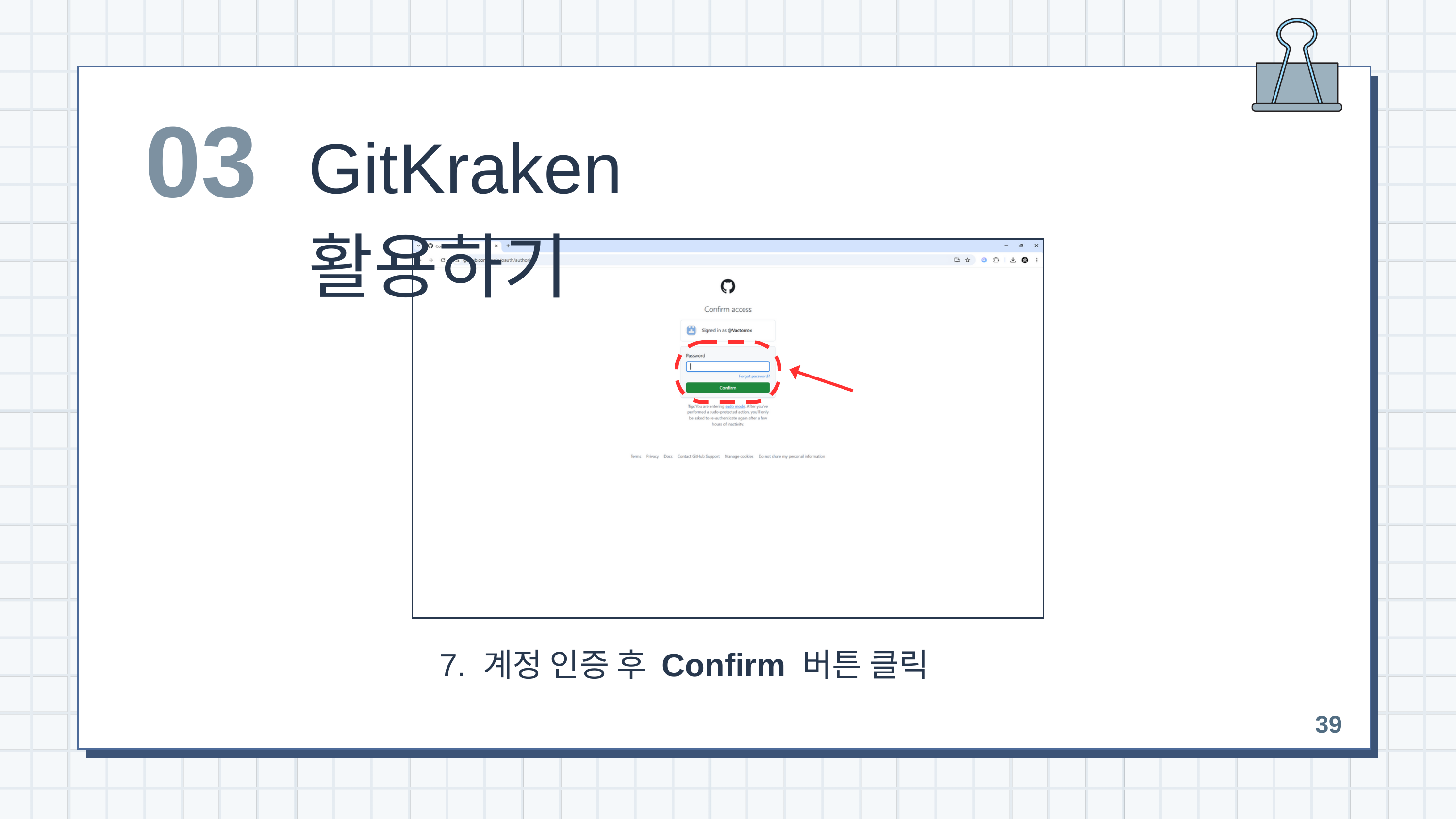

03
GitKraken 활용하기

   7. 계정 인증 후 Confirm 버튼 클릭
39